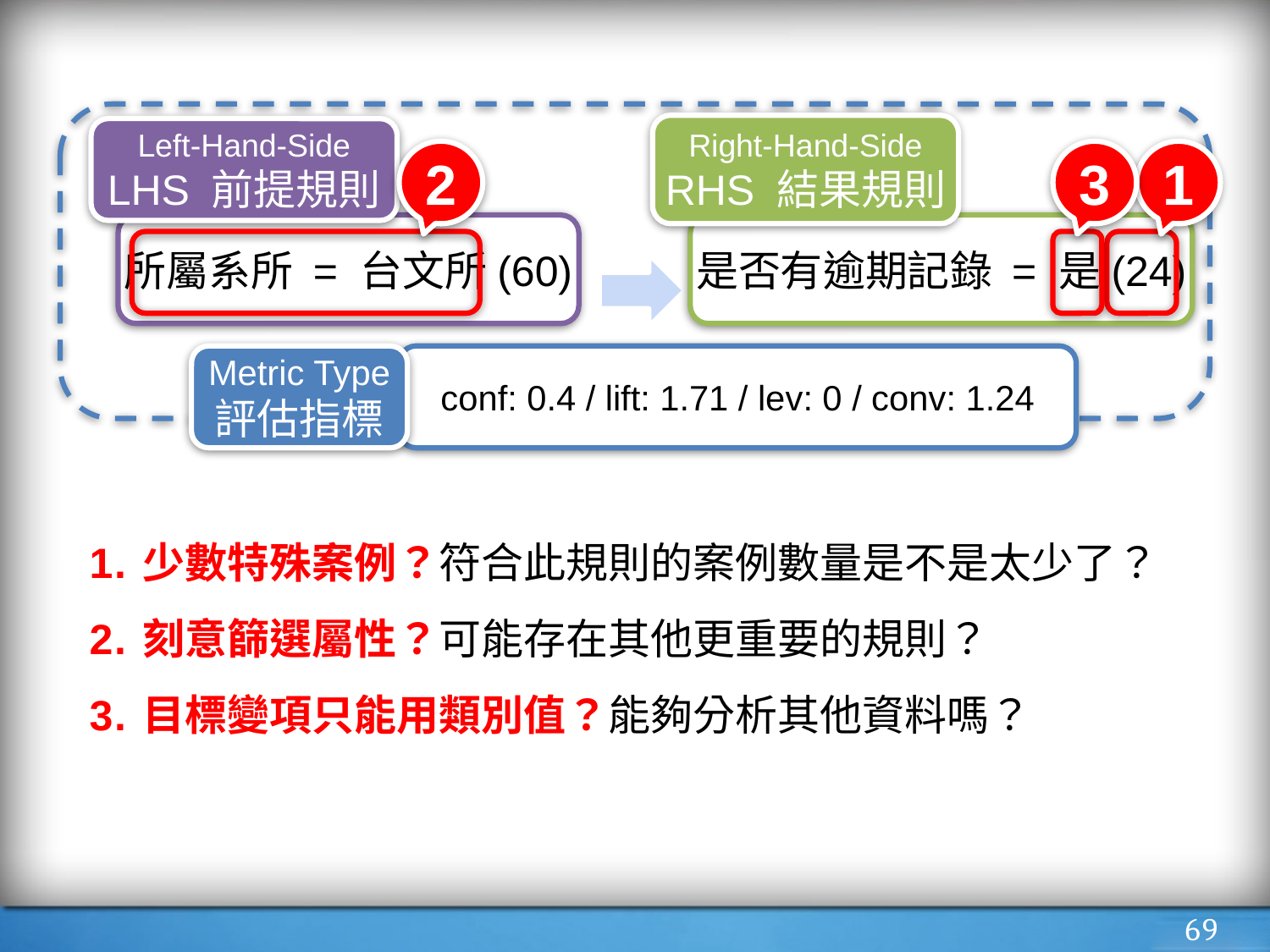

Right-Hand-Side
RHS 結果規則
Left-Hand-Side
LHS 前提規則
2
3
1
所屬系所 = 台文所(60)
是否有逾期記錄 = 是(24)

Metric Type
評估指標
conf: 0.4 / lift: 1.71 / lev: 0 / conv: 1.24
少數特殊案例？符合此規則的案例數量是不是太少了？
刻意篩選屬性？可能存在其他更重要的規則？
目標變項只能用類別值？能夠分析其他資料嗎？
69